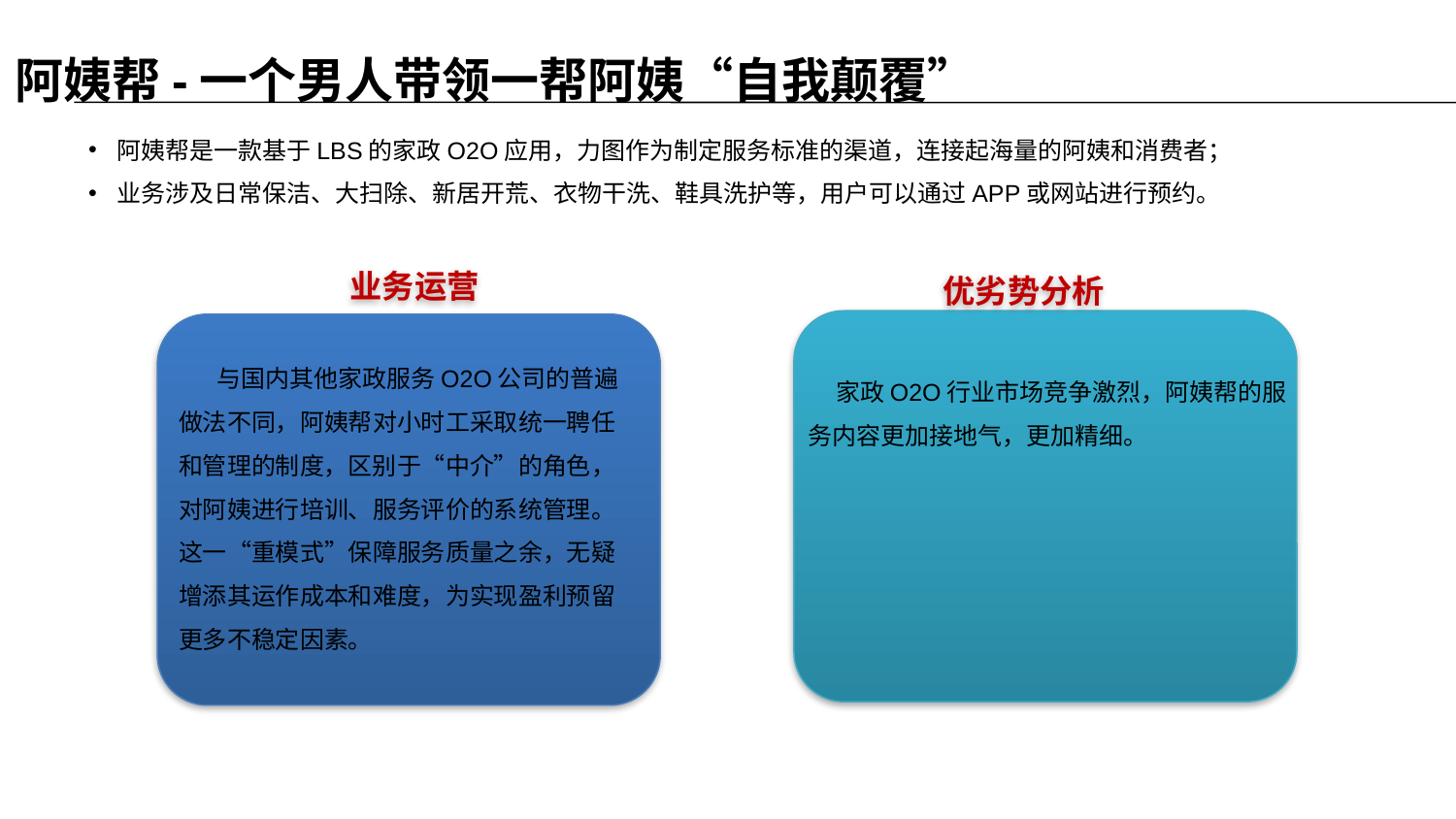

阿姨帮-一个男人带领一帮阿姨“自我颠覆”
阿姨帮是一款基于LBS的家政O2O应用，力图作为制定服务标准的渠道，连接起海量的阿姨和消费者；
业务涉及日常保洁、大扫除、新居开荒、衣物干洗、鞋具洗护等，用户可以通过APP或网站进行预约。
业务运营
优劣势分析

      与国内其他家政服务O2O公司的普遍做法不同，阿姨帮对小时工采取统一聘任和管理的制度，区别于“中介”的角色，对阿姨进行培训、服务评价的系统管理。这一“重模式”保障服务质量之余，无疑增添其运作成本和难度，为实现盈利预留更多不稳定因素。
    家政O2O行业市场竞争激烈，阿姨帮的服务内容更加接地气，更加精细。